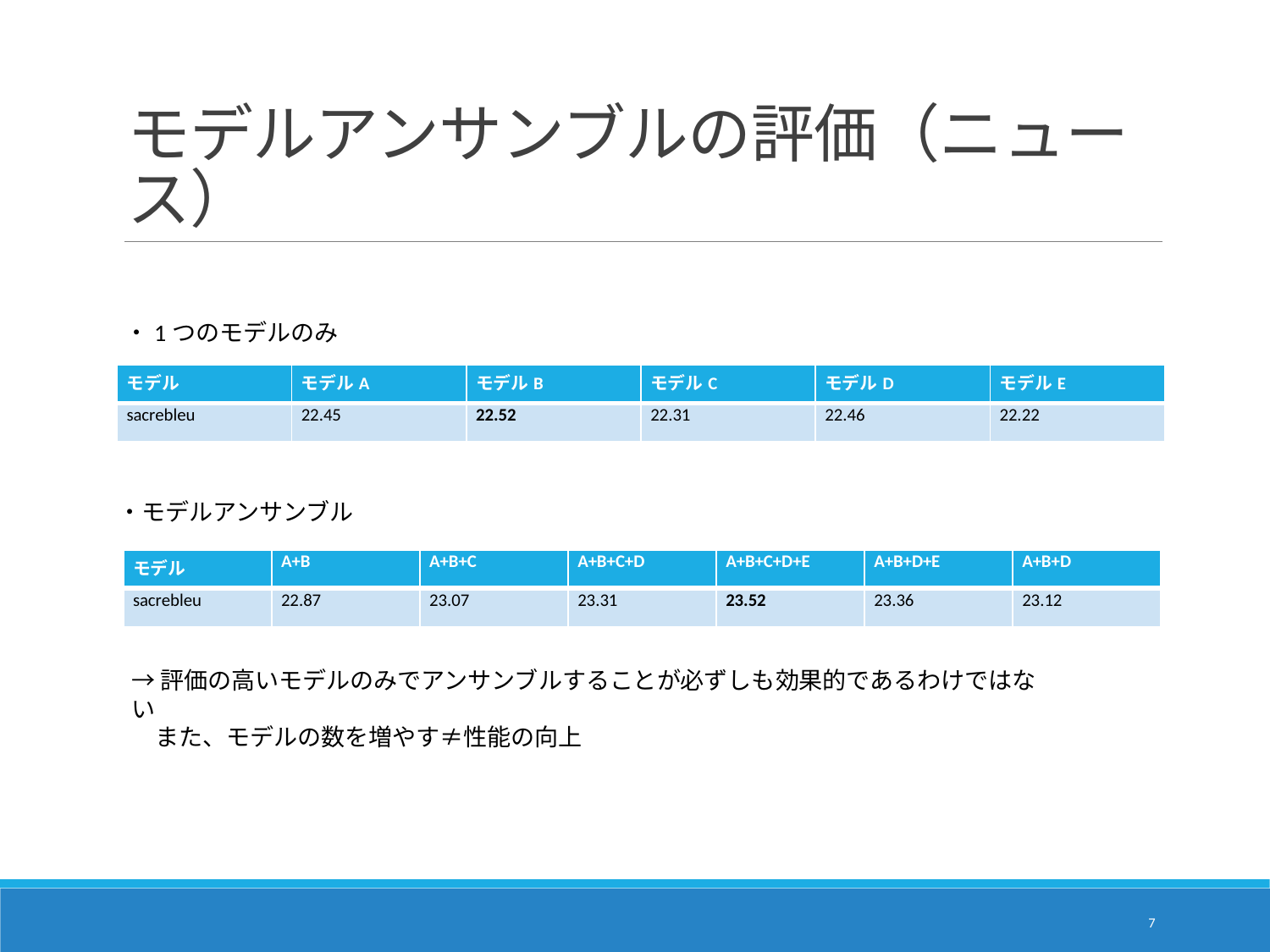

# モデルアンサンブルの評価（ニュース）
・1つのモデルのみ
| モデル | モデルA | モデルB | モデルC | モデルD | モデルE |
| --- | --- | --- | --- | --- | --- |
| sacrebleu | 22.45 | 22.52 | 22.31 | 22.46 | 22.22 |
・モデルアンサンブル
| モデル | A+B | A+B+C | A+B+C+D | A+B+C+D+E | A+B+D+E | A+B+D |
| --- | --- | --- | --- | --- | --- | --- |
| sacrebleu | 22.87 | 23.07 | 23.31 | 23.52 | 23.36 | 23.12 |
→評価の高いモデルのみでアンサンブルすることが必ずしも効果的であるわけではない
　また、モデルの数を増やす≠性能の向上
7